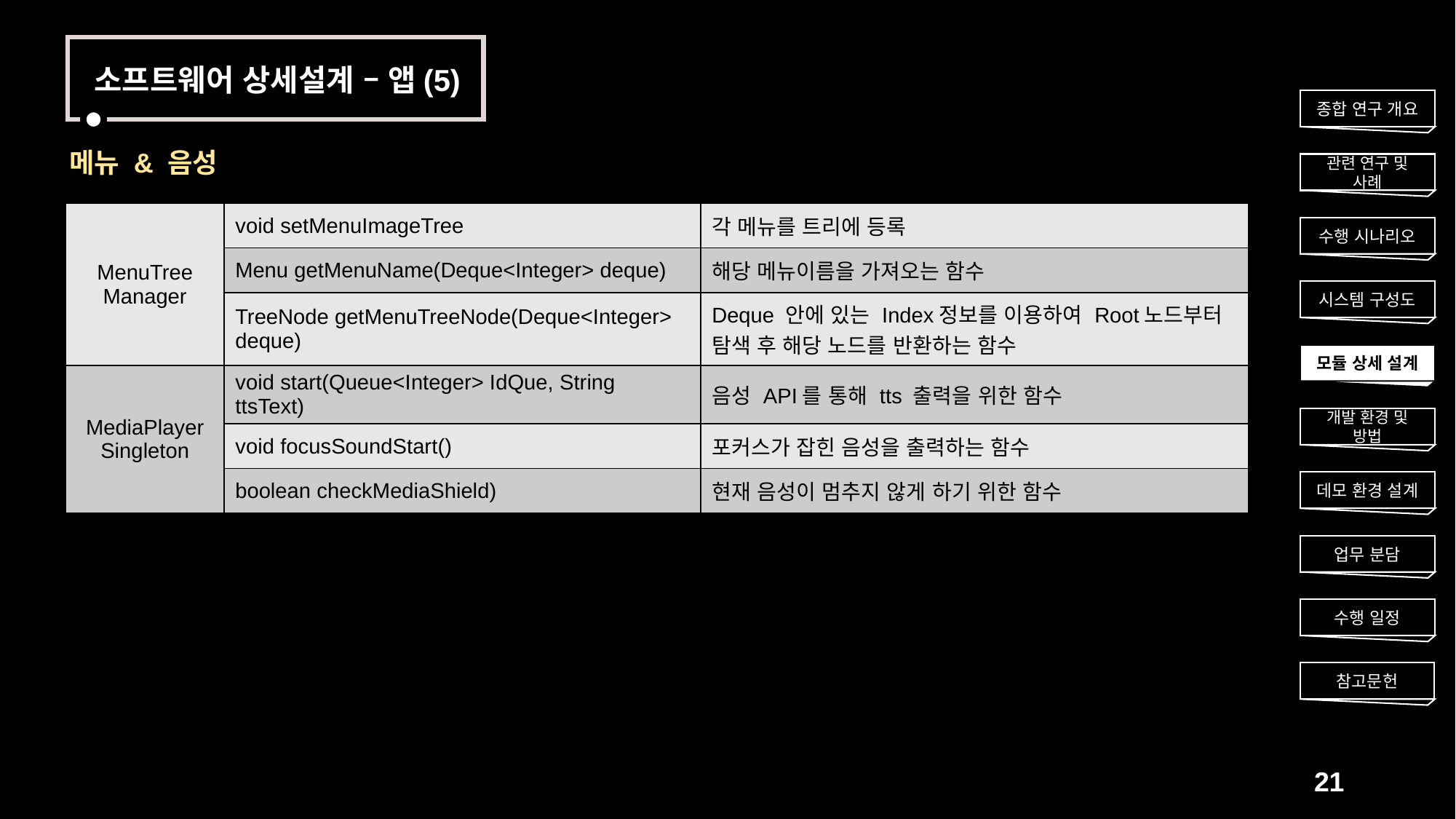

소프트웨어 상세설계 – 앱(5)
종합 연구 개요

메뉴 & 음성
관련 연구 및 사례

| MenuTree Manager | void setMenuImageTree | 각 메뉴를 트리에 등록 |
| --- | --- | --- |
|  | Menu getMenuName(Deque<Integer> deque) | 해당 메뉴이름을 가져오는 함수 |
|  | TreeNode getMenuTreeNode(Deque<Integer> deque) | Deque 안에 있는 Index정보를 이용하여 Root노드부터 탐색 후 해당 노드를 반환하는 함수 |
| MediaPlayer Singleton | void start(Queue<Integer> IdQue, String ttsText) | 음성 API를 통해 tts 출력을 위한 함수 |
|  | void focusSoundStart() | 포커스가 잡힌 음성을 출력하는 함수 |
|  | boolean checkMediaShield) | 현재 음성이 멈추지 않게 하기 위한 함수 |
수행 시나리오

시스템 구성도

모듈 상세 설계

개발 환경 및 방법

데모 환경 설계

업무 분담

수행 일정

참고문헌

21